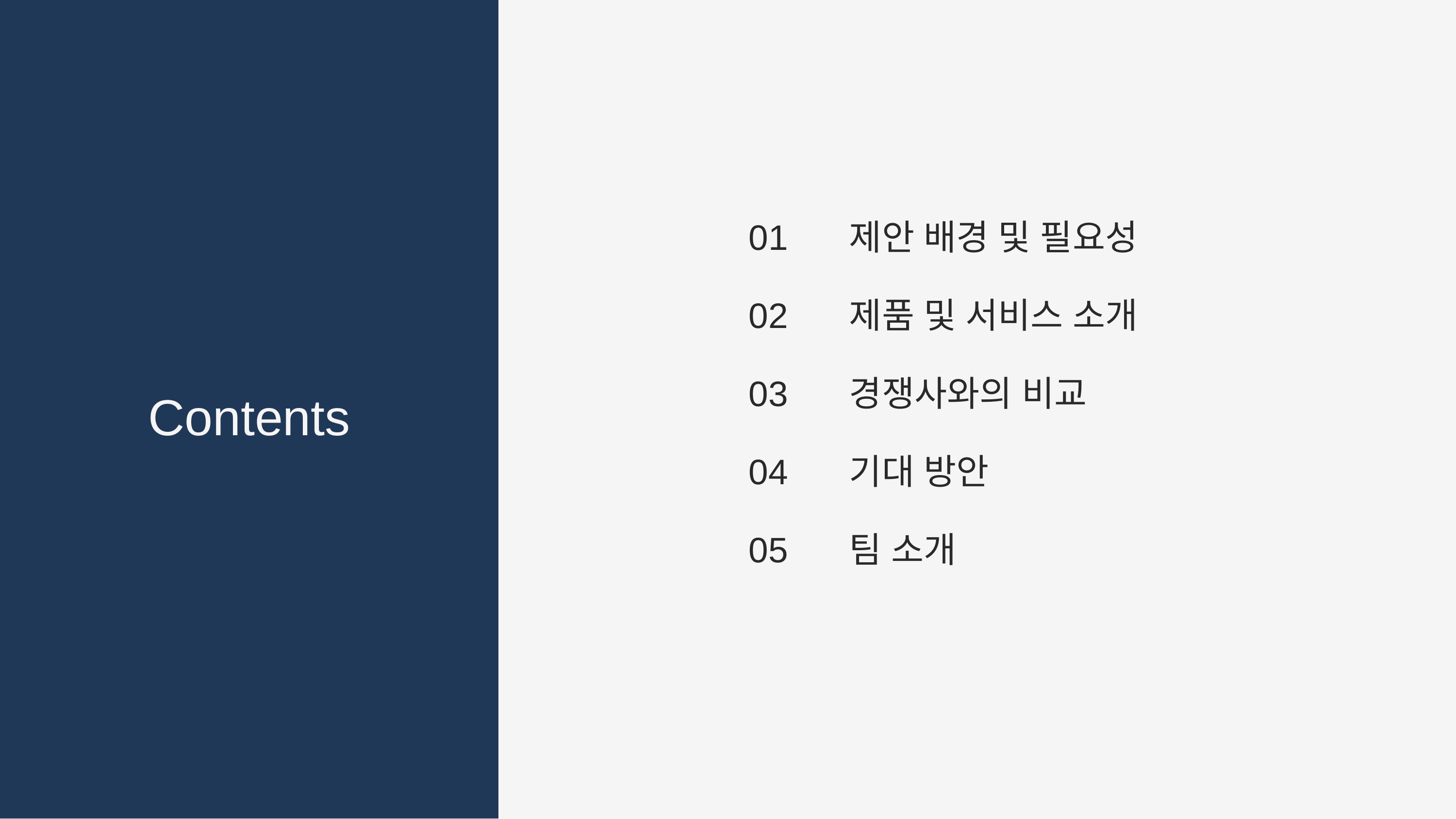

01
02
03
04
05
제안 배경 및 필요성
제품 및 서비스 소개
경쟁사와의 비교
기대 방안
팀 소개

Contents